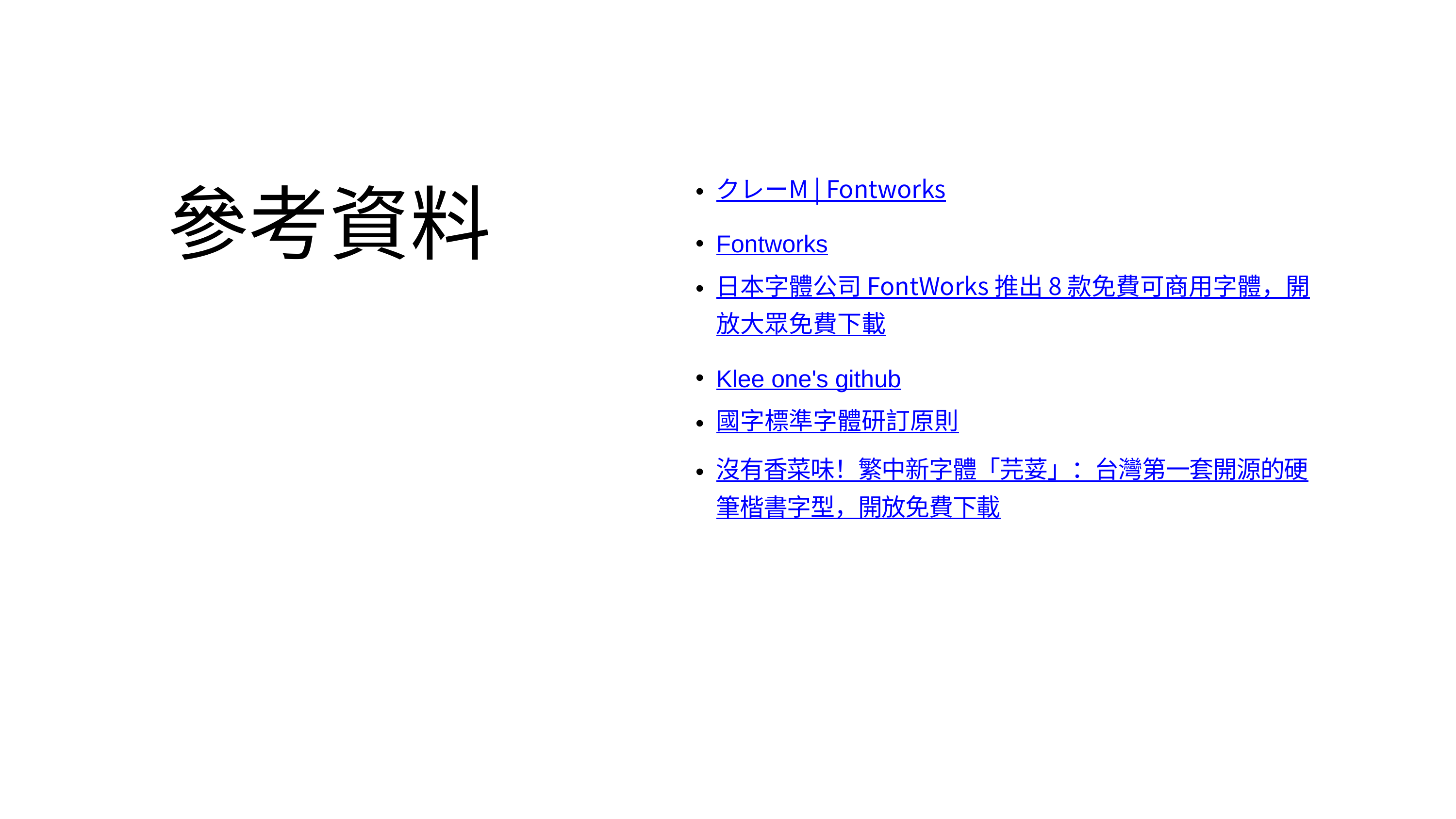

クレーM | Fontworks
Fontworks
日本字體公司 FontWorks 推出 8 款免費可商用字體，開放大眾免費下載
Klee one's github
國字標準字體研訂原則
沒有香菜味！繁中新字體「芫荽」：台灣第一套開源的硬筆楷書字型，開放免費下載
參考資料